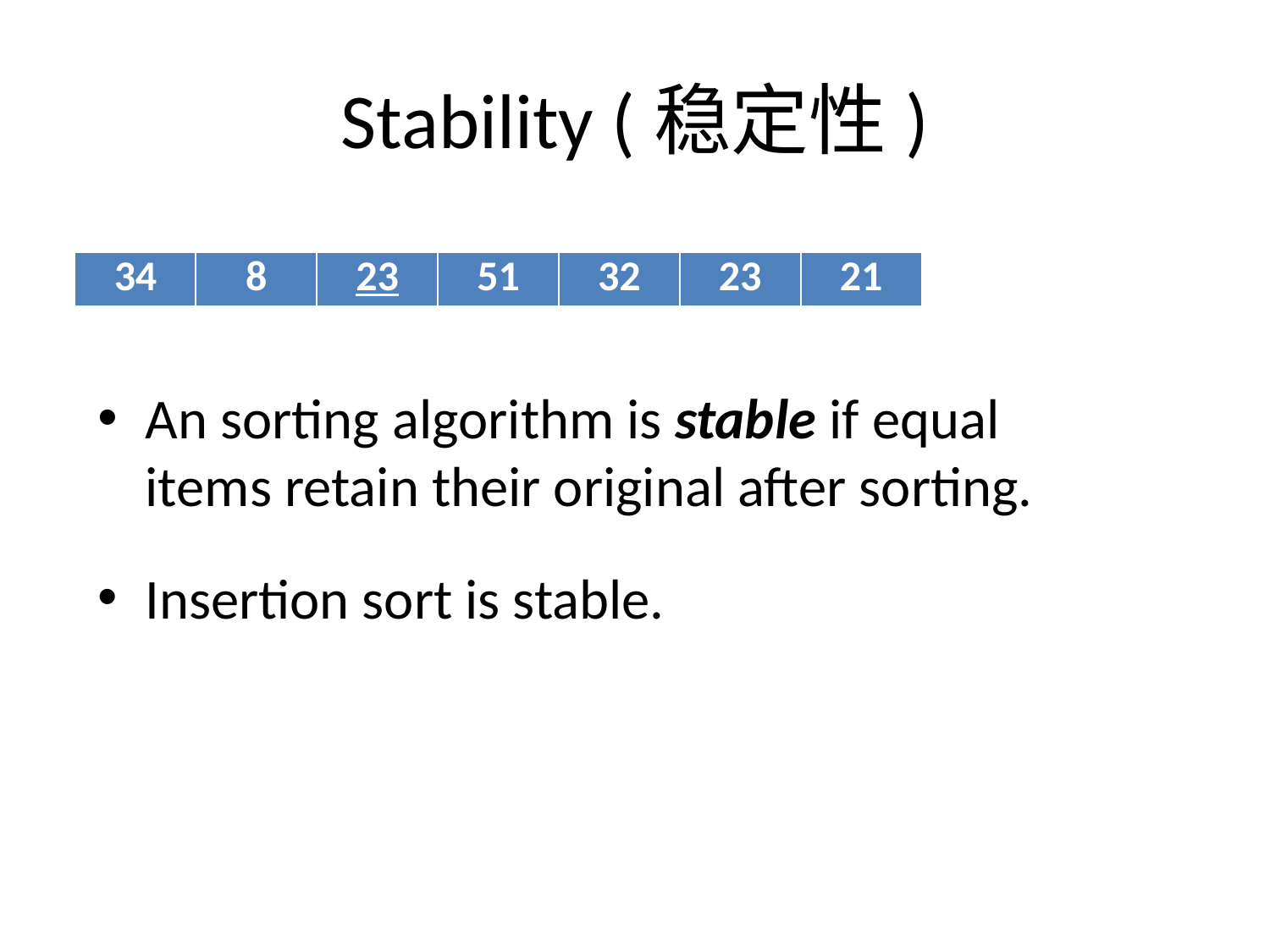

# Stability (稳定性)
| 34 | 8 | 64 | 51 | 32 | 23 | 21 |
| --- | --- | --- | --- | --- | --- | --- |
| 34 | 8 | 23 | 51 | 32 | 23 | 21 |
| --- | --- | --- | --- | --- | --- | --- |
An sorting algorithm is stable if equal items retain their original after sorting.
Insertion sort is stable.